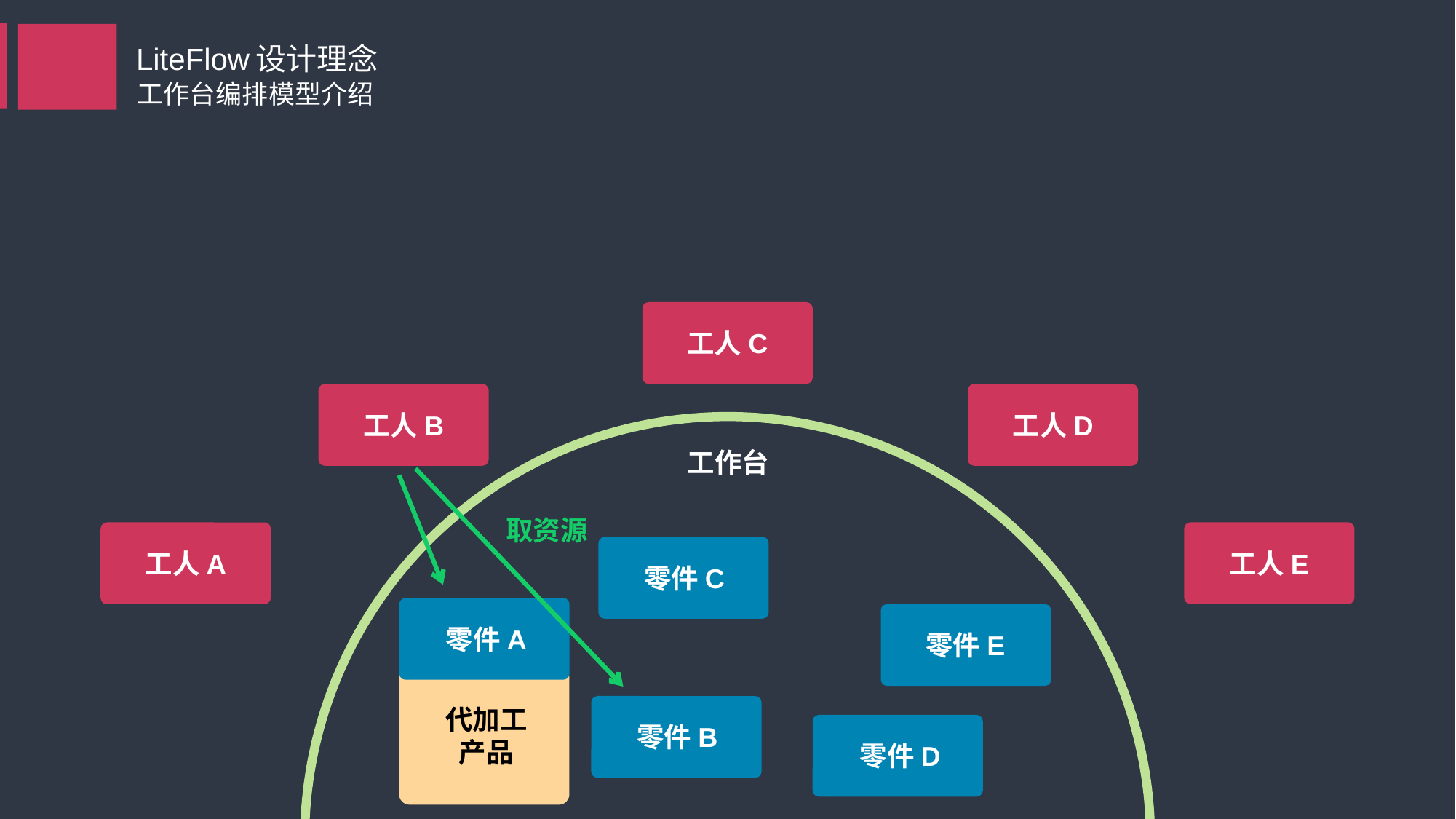

LiteFlow设计理念
工作台编排模型介绍

工人C

工人B
工人D

工作台
取资源

零件C
工人A
工人E

零件A

零件E

零件B
代加工
产品

零件D